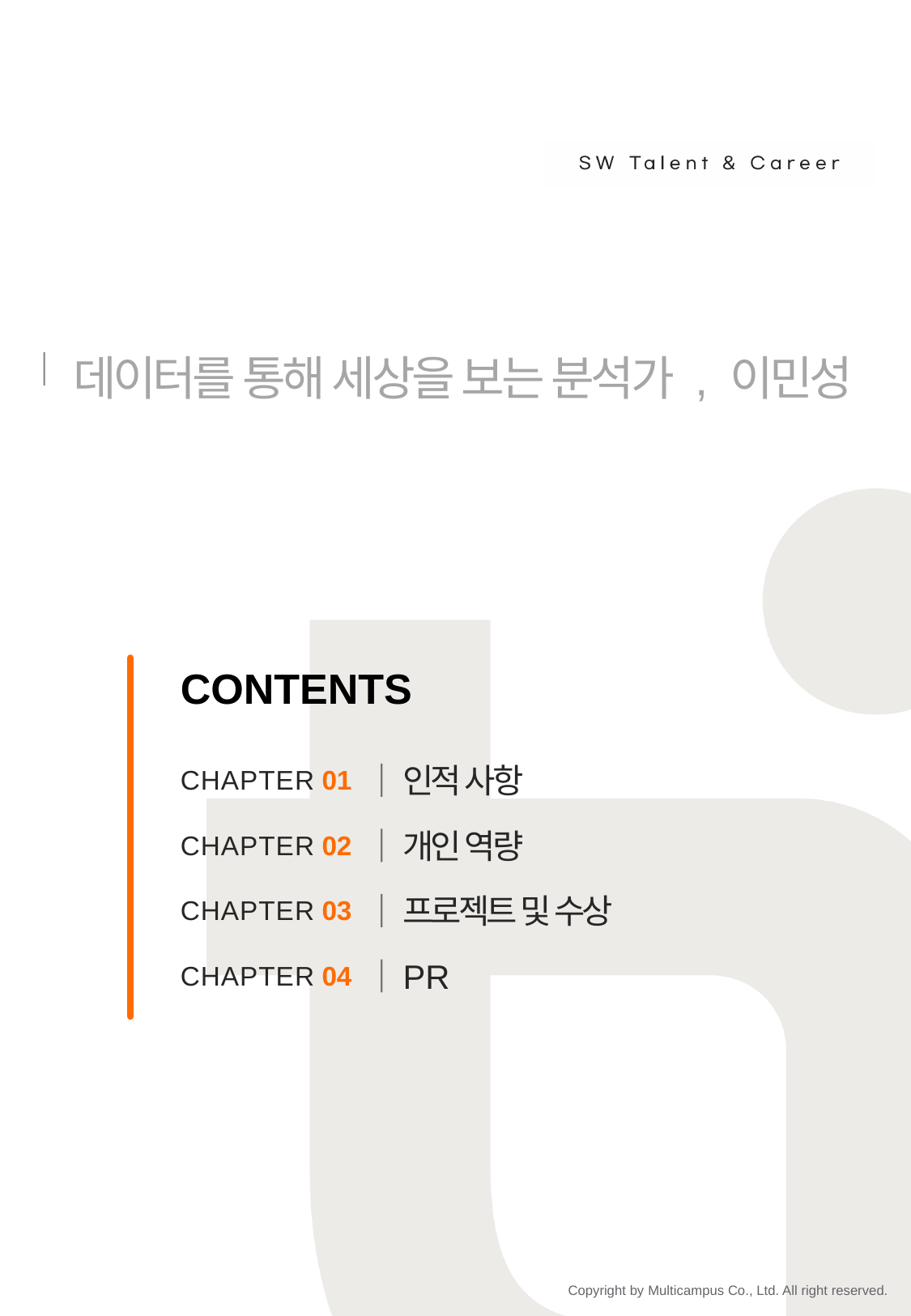

데이터를 통해 세상을 보는 분석가 , 이민성
인적 사항
CHAPTER 01
개인 역량
CHAPTER 02
프로젝트 및 수상
CHAPTER 03
PR
CHAPTER 04